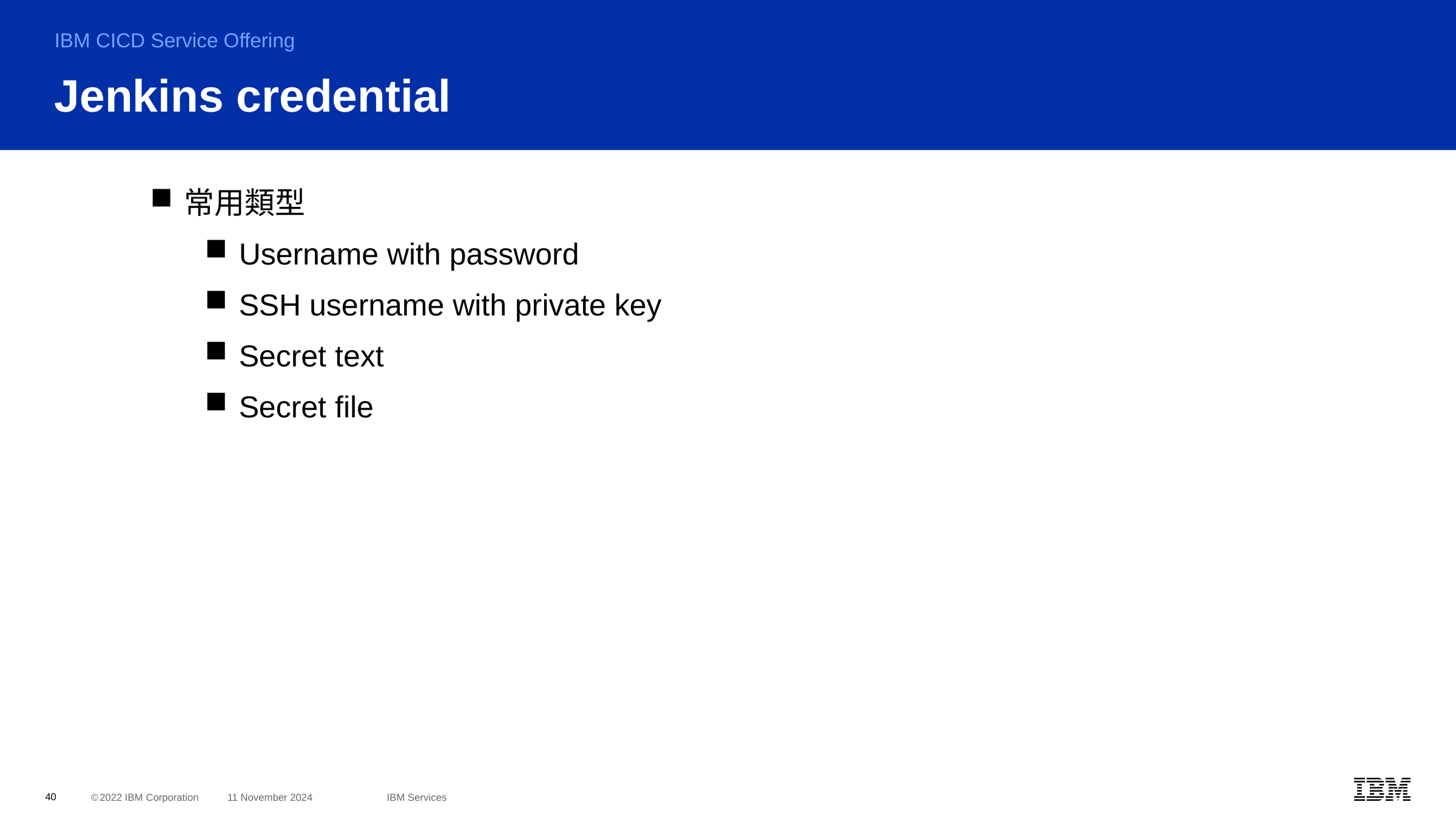

IBM CICD Service Offering
# Jenkins credential
常用類型
Username with password
SSH username with private key
Secret text
Secret file